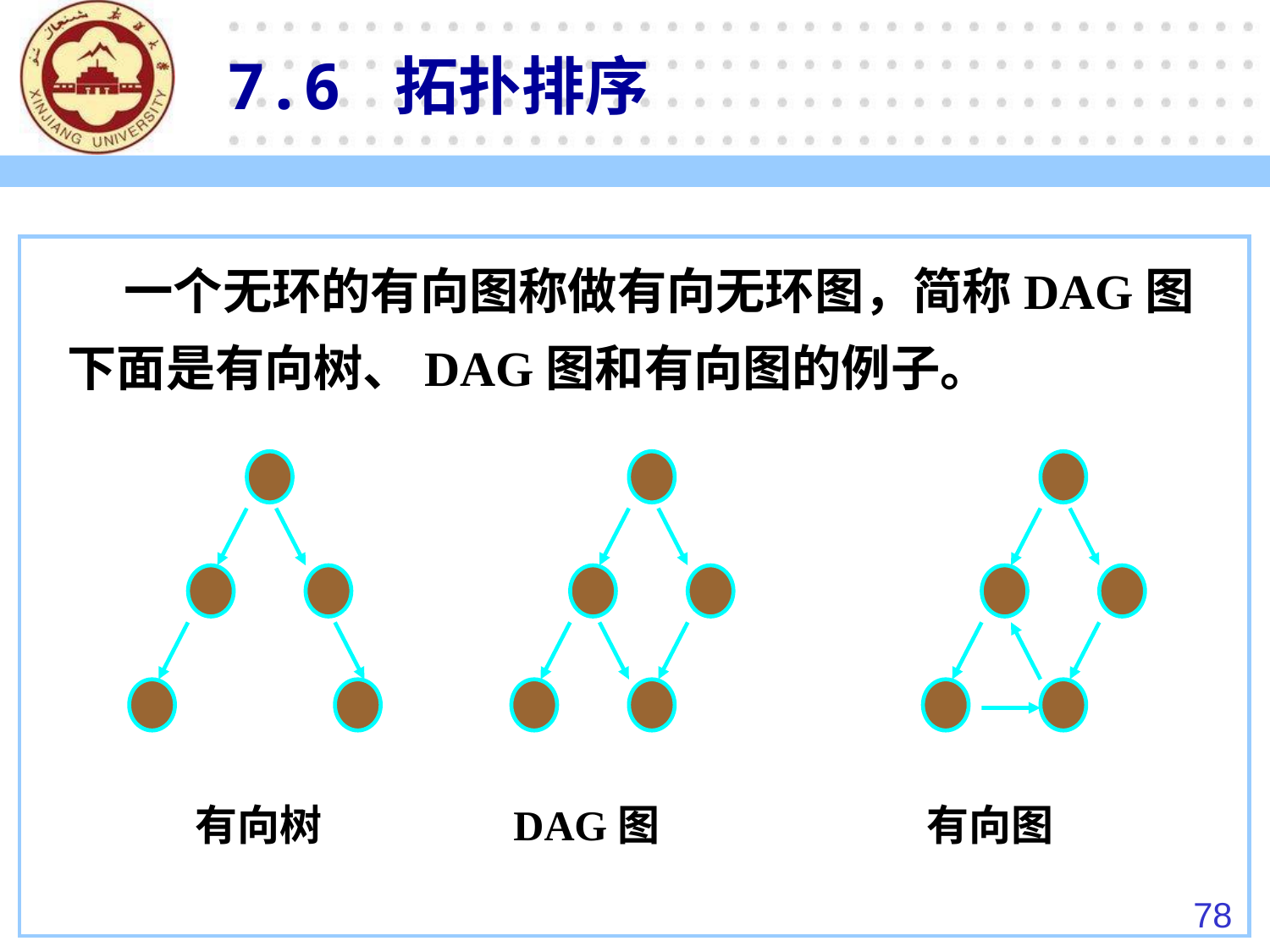

7.6 拓扑排序
    一个无环的有向图称做有向无环图，简称DAG图下面是有向树、DAG图和有向图的例子。

有向树                   DAG图                            有向图
78